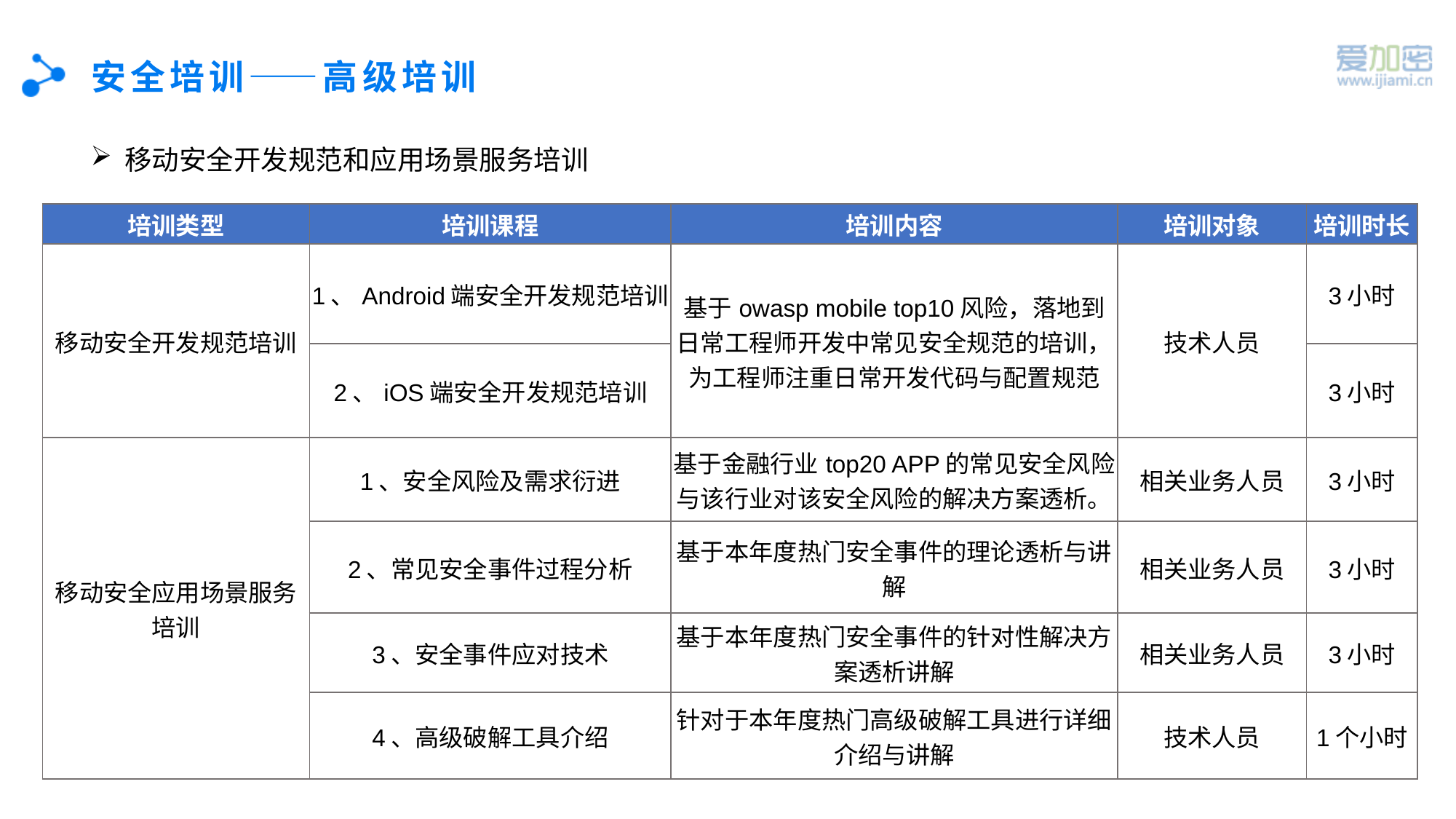

# 安全培训——高级培训
移动安全开发规范和应用场景服务培训
| 培训类型 | 培训课程 | 培训内容 | 培训对象 | 培训时长 |
| --- | --- | --- | --- | --- |
| 移动安全开发规范培训 | 1、Android端安全开发规范培训 | 基于owasp mobile top10风险，落地到日常工程师开发中常见安全规范的培训，为工程师注重日常开发代码与配置规范 | 技术人员 | 3小时 |
|  | 2、iOS端安全开发规范培训 |  |  | 3小时 |
| 移动安全应用场景服务培训 | 1、安全风险及需求衍进 | 基于金融行业top20 APP的常见安全风险与该行业对该安全风险的解决方案透析。 | 相关业务人员 | 3小时 |
|  | 2、常见安全事件过程分析 | 基于本年度热门安全事件的理论透析与讲解 | 相关业务人员 | 3小时 |
|  | 3、安全事件应对技术 | 基于本年度热门安全事件的针对性解决方案透析讲解 | 相关业务人员 | 3小时 |
|  | 4、高级破解工具介绍 | 针对于本年度热门高级破解工具进行详细介绍与讲解 | 技术人员 | 1个小时 |